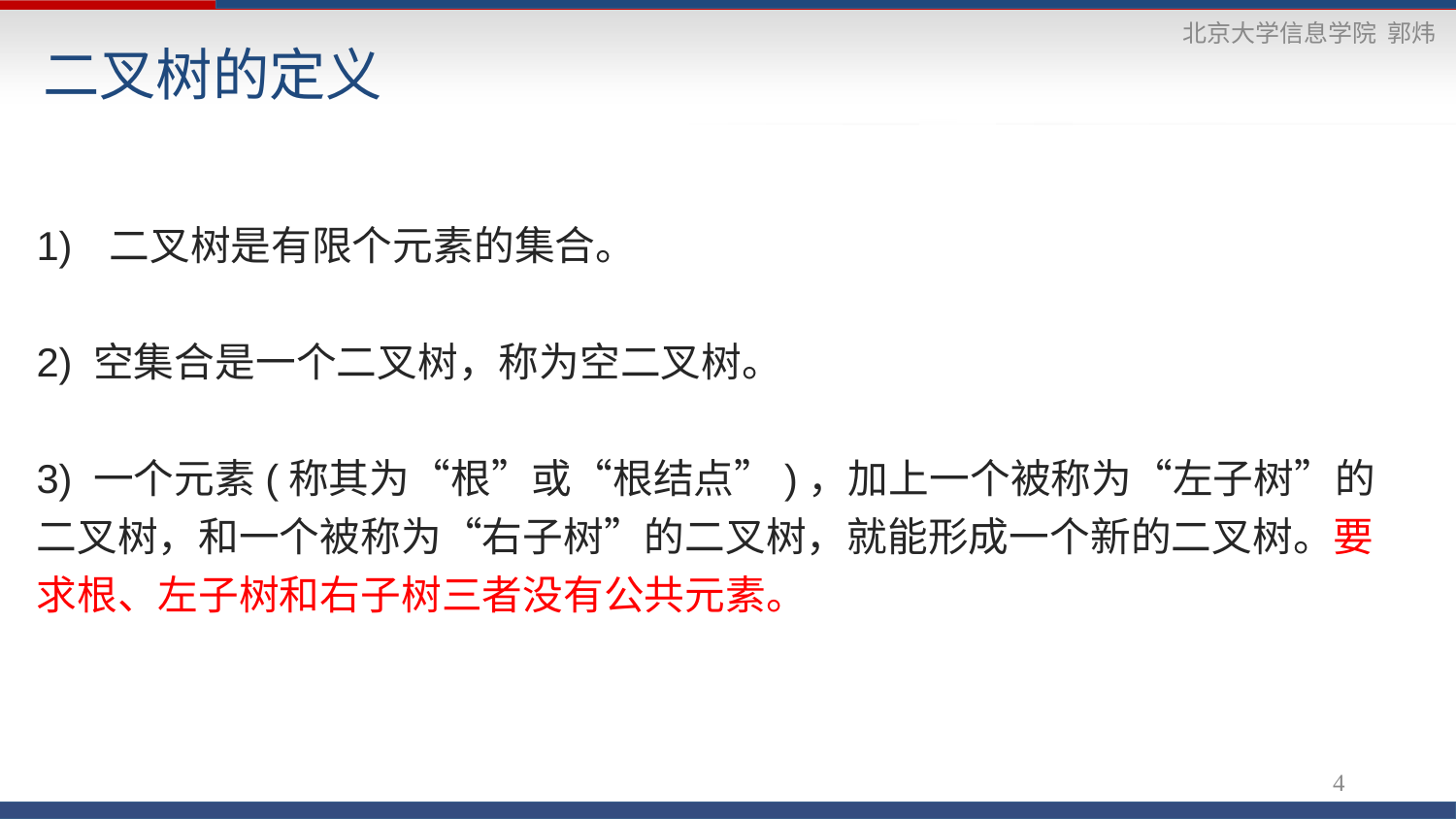

# 二叉树的定义
二叉树是有限个元素的集合。

2) 空集合是一个二叉树，称为空二叉树。

3) 一个元素(称其为“根”或“根结点”)，加上一个被称为“左子树”的二叉树，和一个被称为“右子树”的二叉树，就能形成一个新的二叉树。要求根、左子树和右子树三者没有公共元素。

4